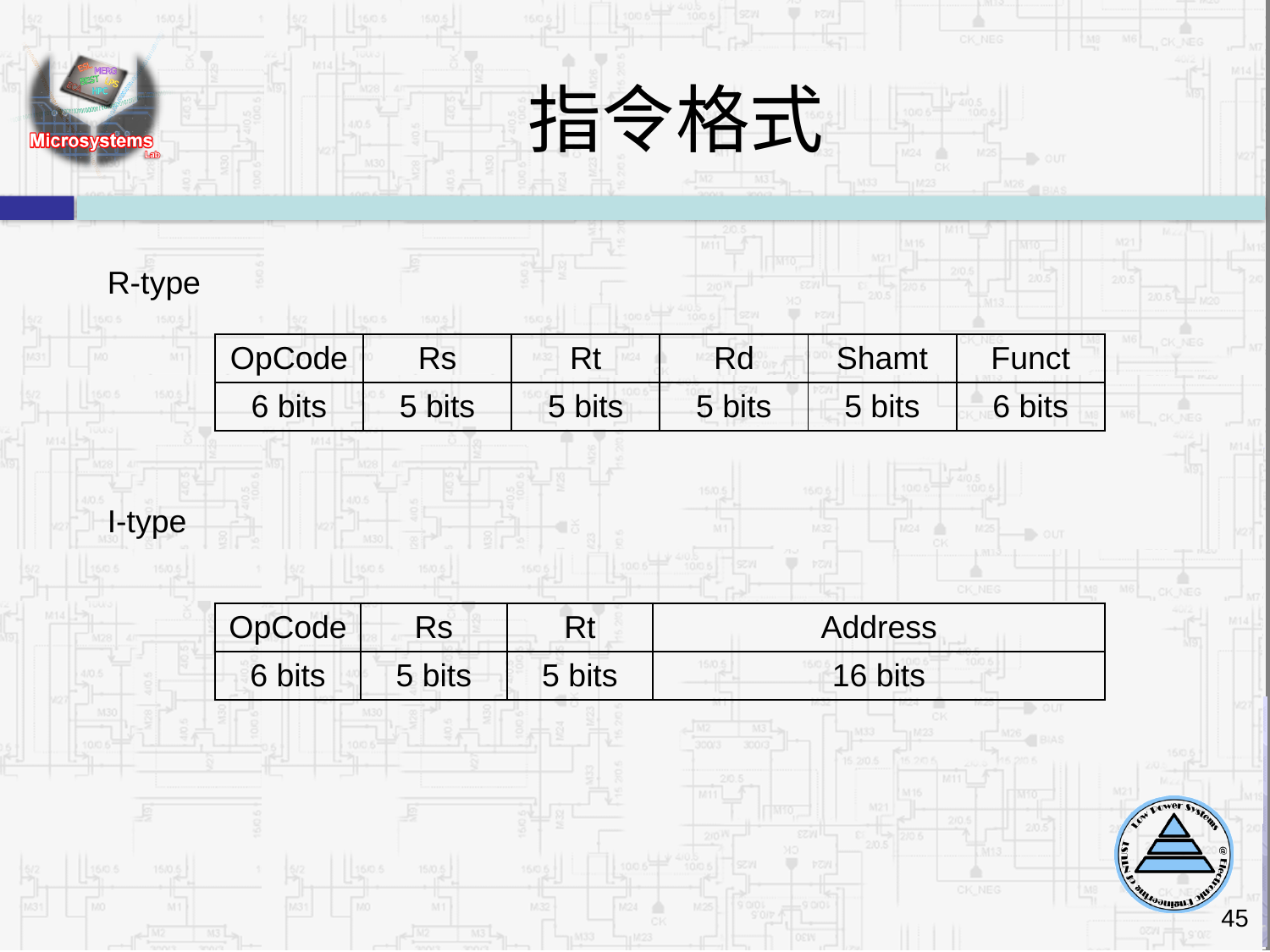

# 指令格式
R-type
| OpCode | Rs | Rt | Rd | Shamt | Funct |
| --- | --- | --- | --- | --- | --- |
| 6 bits | 5 bits | 5 bits | 5 bits | 5 bits | 6 bits |
I-type
| OpCode | Rs | Rt | Address |
| --- | --- | --- | --- |
| 6 bits | 5 bits | 5 bits | 16 bits |
45